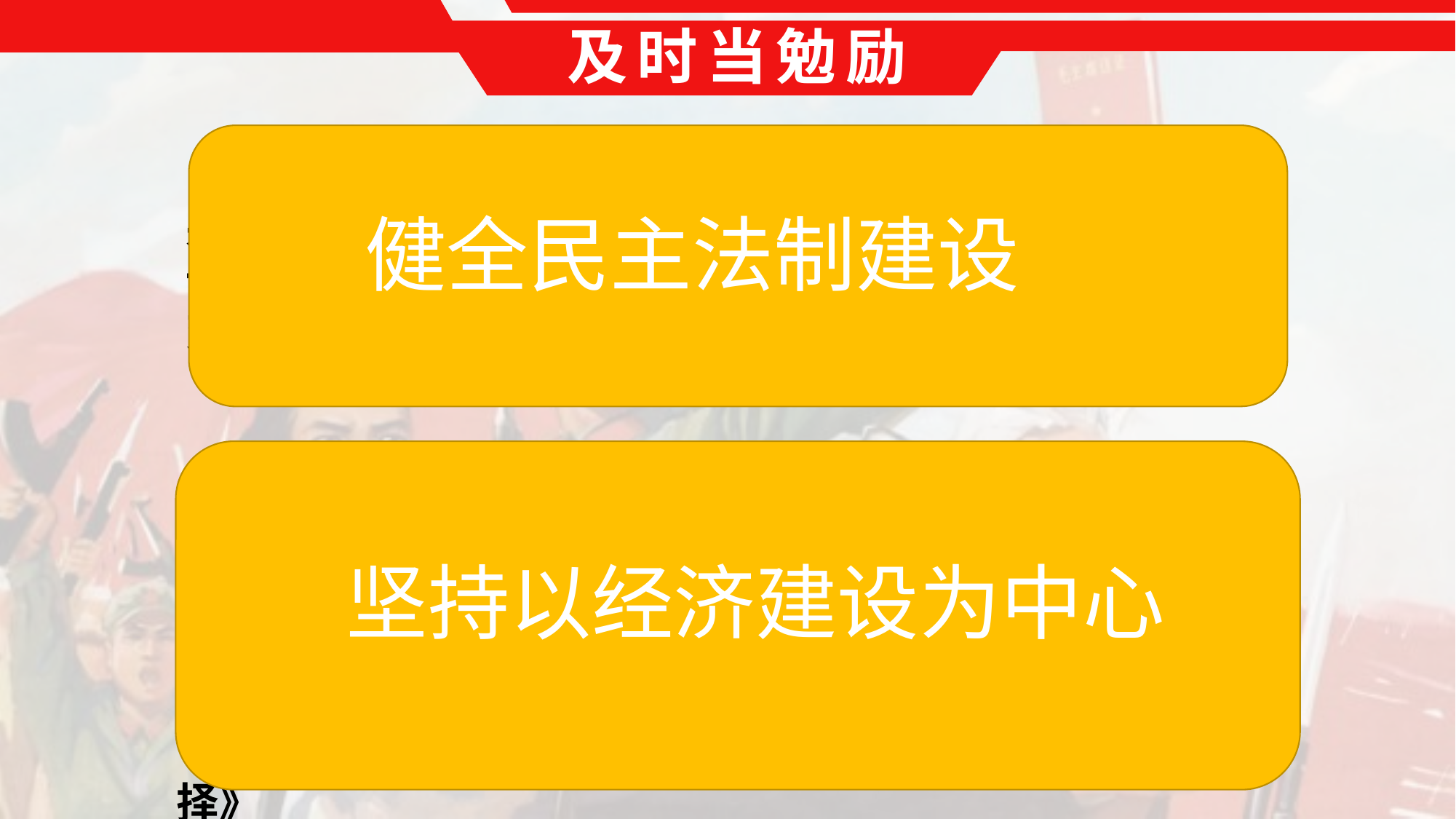

及时当勉励

       现在的问题是法律很不完备，很多法律还没有制定出来。往往把领导人说的话当做‘法’，不赞成领导人说的话叫做‘违法’，领导人的话改变了，‘法’也就跟着改变。所以要集中力量制定各种必要的法律......
                                              ———邓小平1978年讲话
健全民主法制建设

       “文化大革命”结束，给领导层留下一大堆难题。1978年2月， 华国锋在五届人大一次会议政府工作报告中称“整个国民经济几乎到了崩溃的边缘”。据官方估计，“文革” 对经济造成的损失达5000亿元，相当于建国30年全部基本建设投资的80%。
      ——萧冬连《筚路维艰:中国社会主义路径的五次选择》
坚持以经济建设为中心